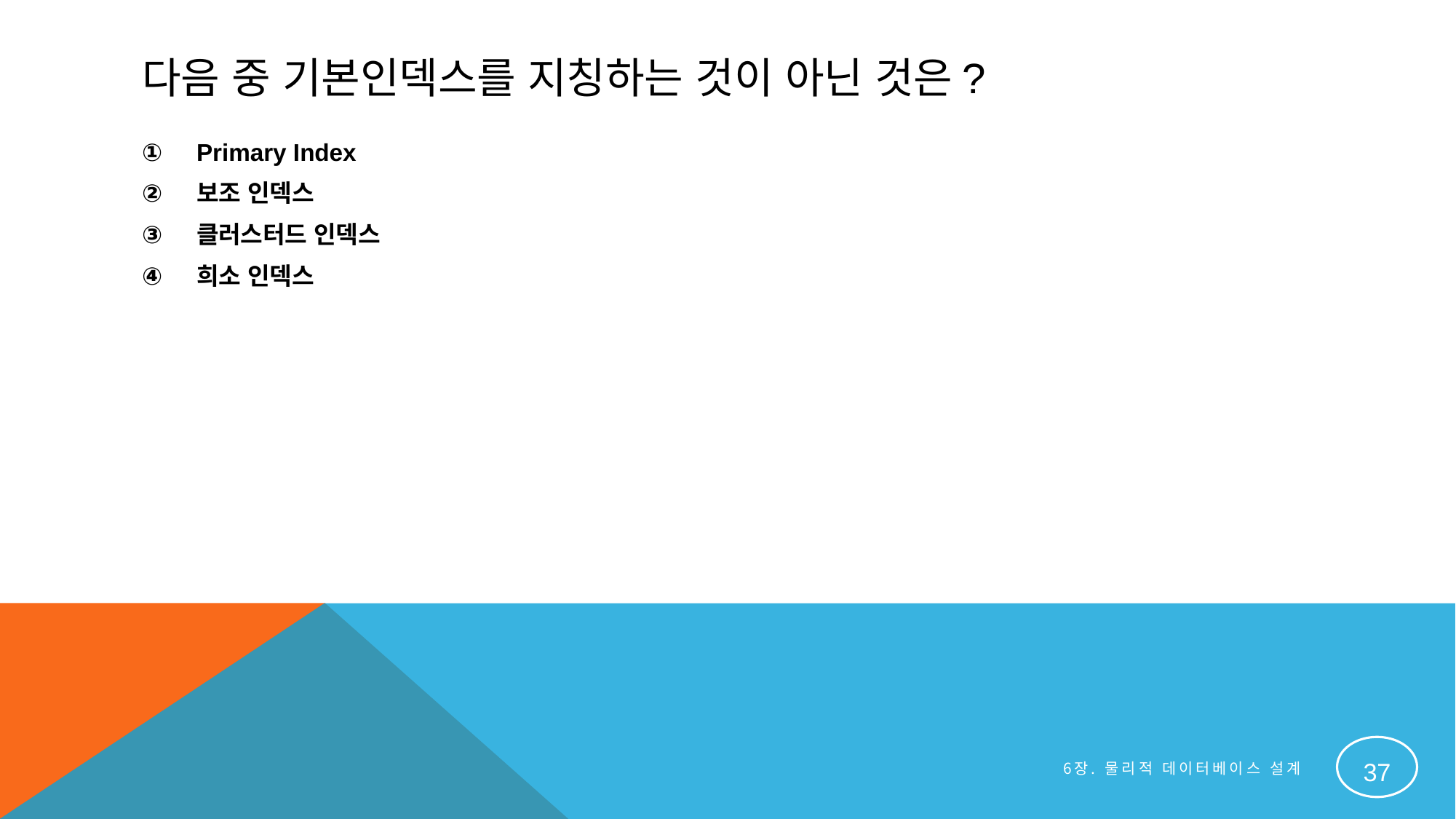

# 다음 중 기본인덱스를 지칭하는 것이 아닌 것은?
Primary Index
보조 인덱스
클러스터드 인덱스
희소 인덱스
37
6장. 물리적 데이터베이스 설계